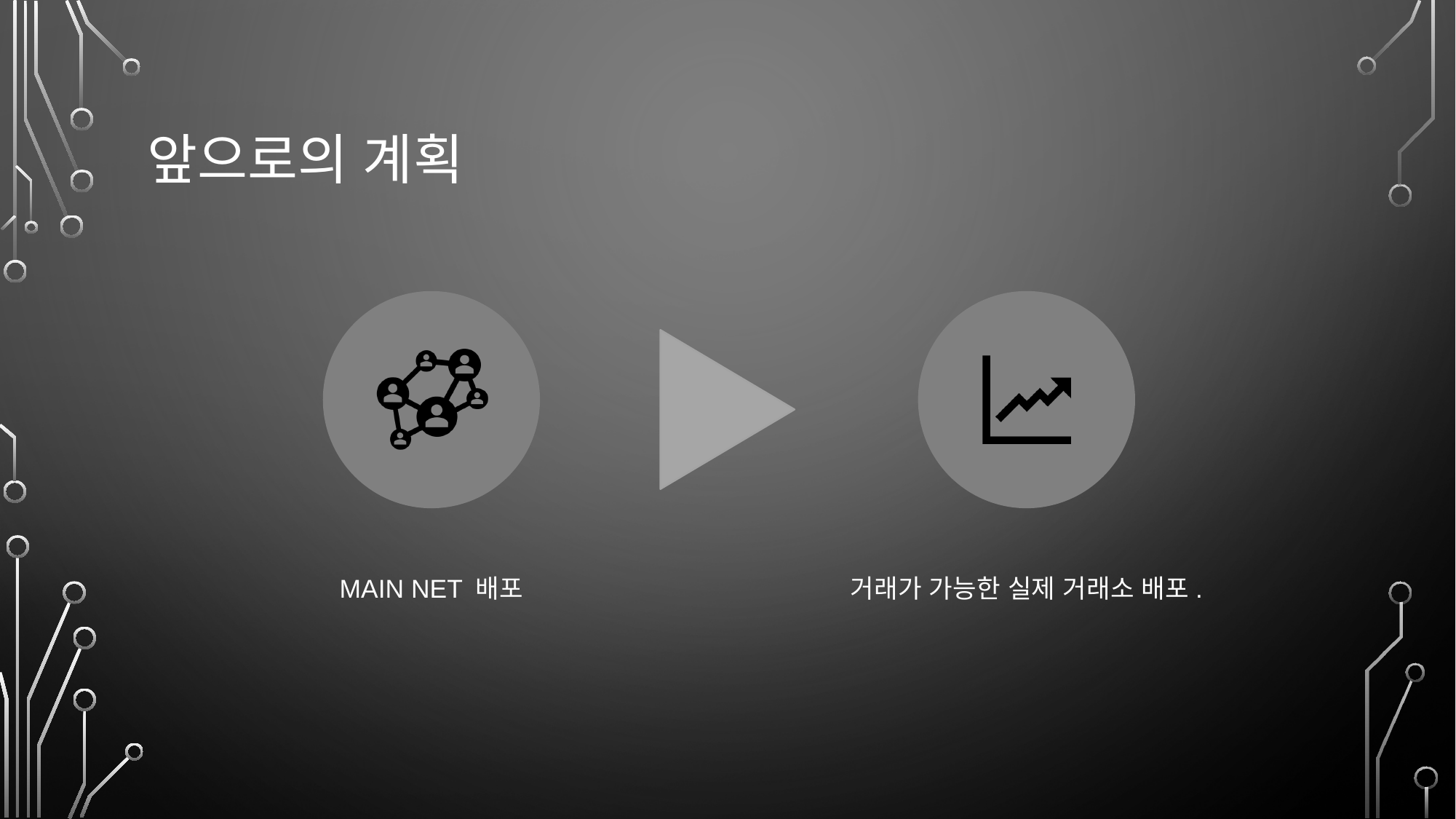

# 앞으로의 계획
Main Net 배포
거래가 가능한 실제 거래소 배포.